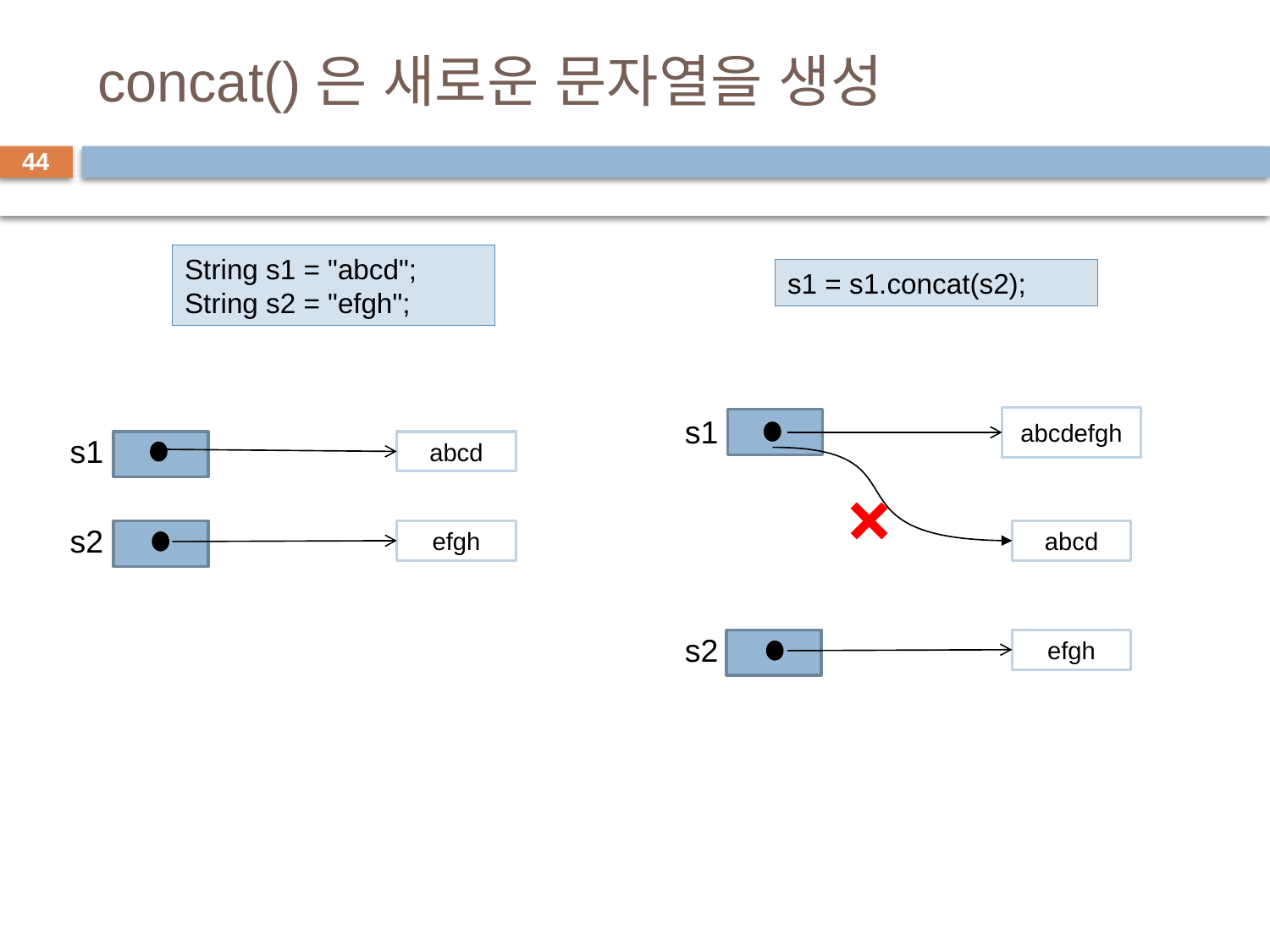

# concat()은 새로운 문자열을 생성
44
String s1 = "abcd";
String s2 = "efgh";
s1 = s1.concat(s2);
s1
abcdefgh

s1

abcd

s2

efgh
abcd

s2

efgh